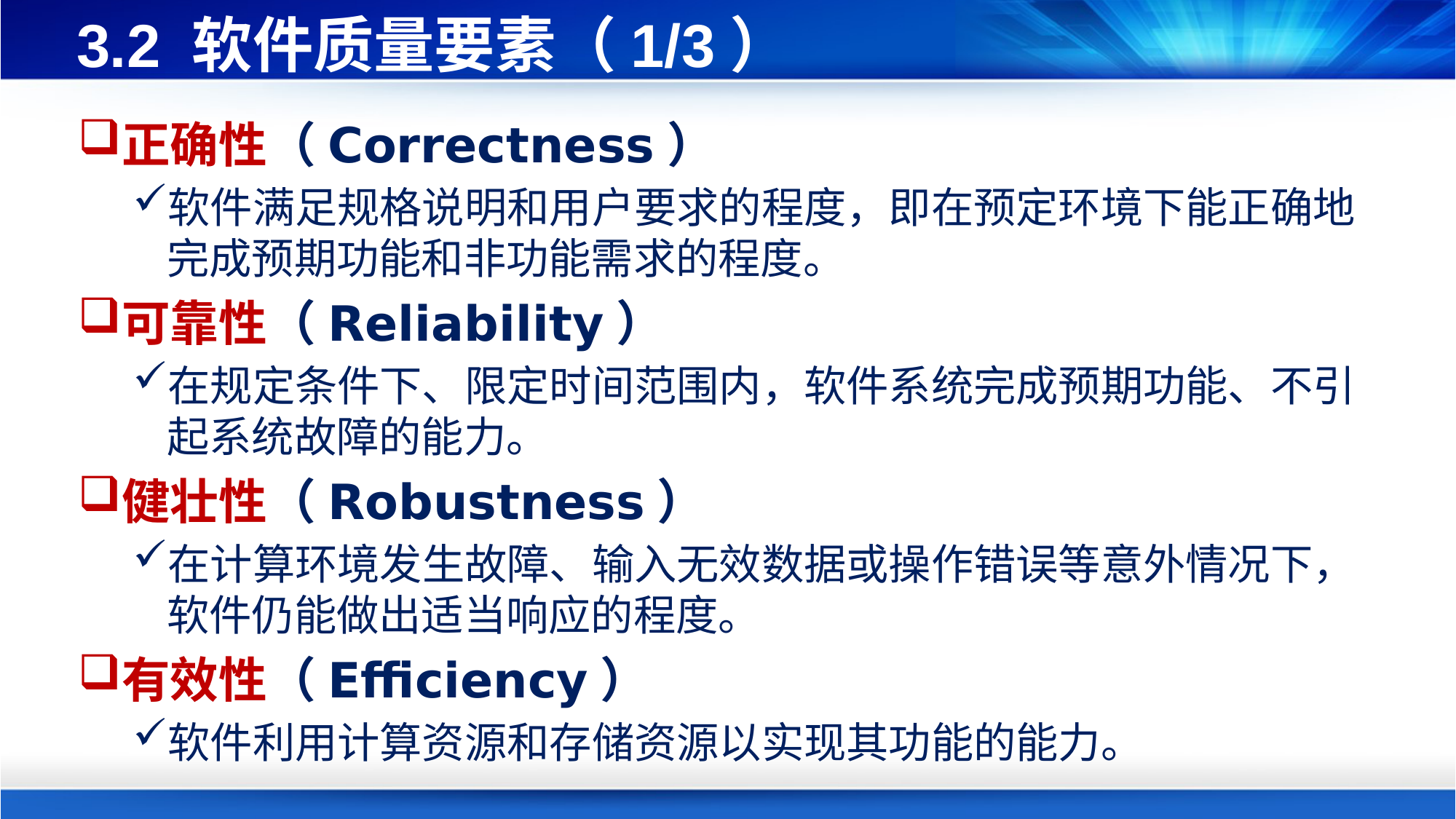

# 3.2 软件质量要素（1/3）
正确性（Correctness）
软件满足规格说明和用户要求的程度，即在预定环境下能正确地完成预期功能和非功能需求的程度。
可靠性（Reliability）
在规定条件下、限定时间范围内，软件系统完成预期功能、不引起系统故障的能力。
健壮性（Robustness）
在计算环境发生故障、输入无效数据或操作错误等意外情况下，软件仍能做出适当响应的程度。
有效性（Efficiency）
软件利用计算资源和存储资源以实现其功能的能力。